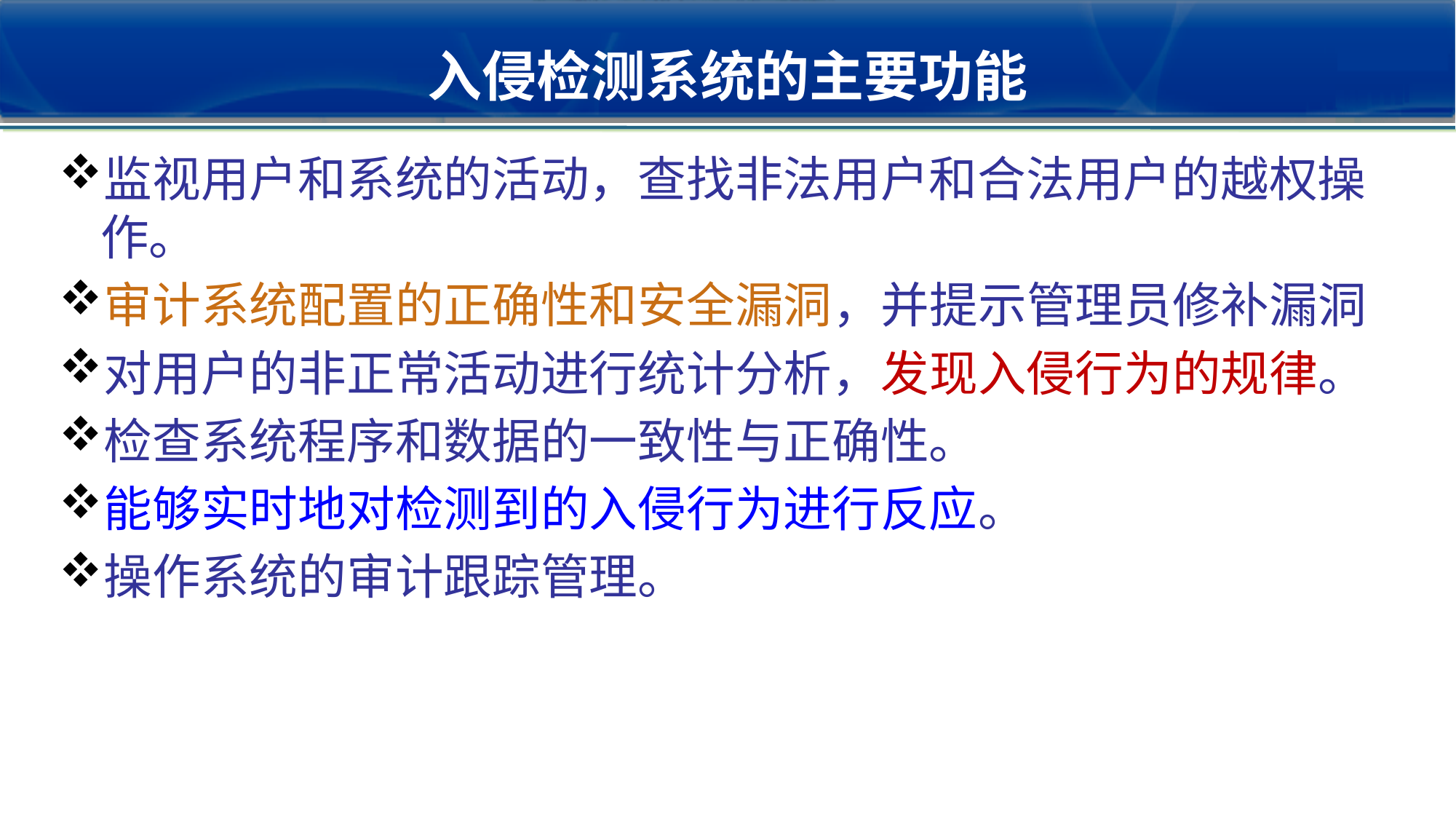

# 入侵检测系统的主要功能
监视用户和系统的活动，查找非法用户和合法用户的越权操作。
审计系统配置的正确性和安全漏洞，并提示管理员修补漏洞
对用户的非正常活动进行统计分析，发现入侵行为的规律。
检查系统程序和数据的一致性与正确性。
能够实时地对检测到的入侵行为进行反应。
操作系统的审计跟踪管理。